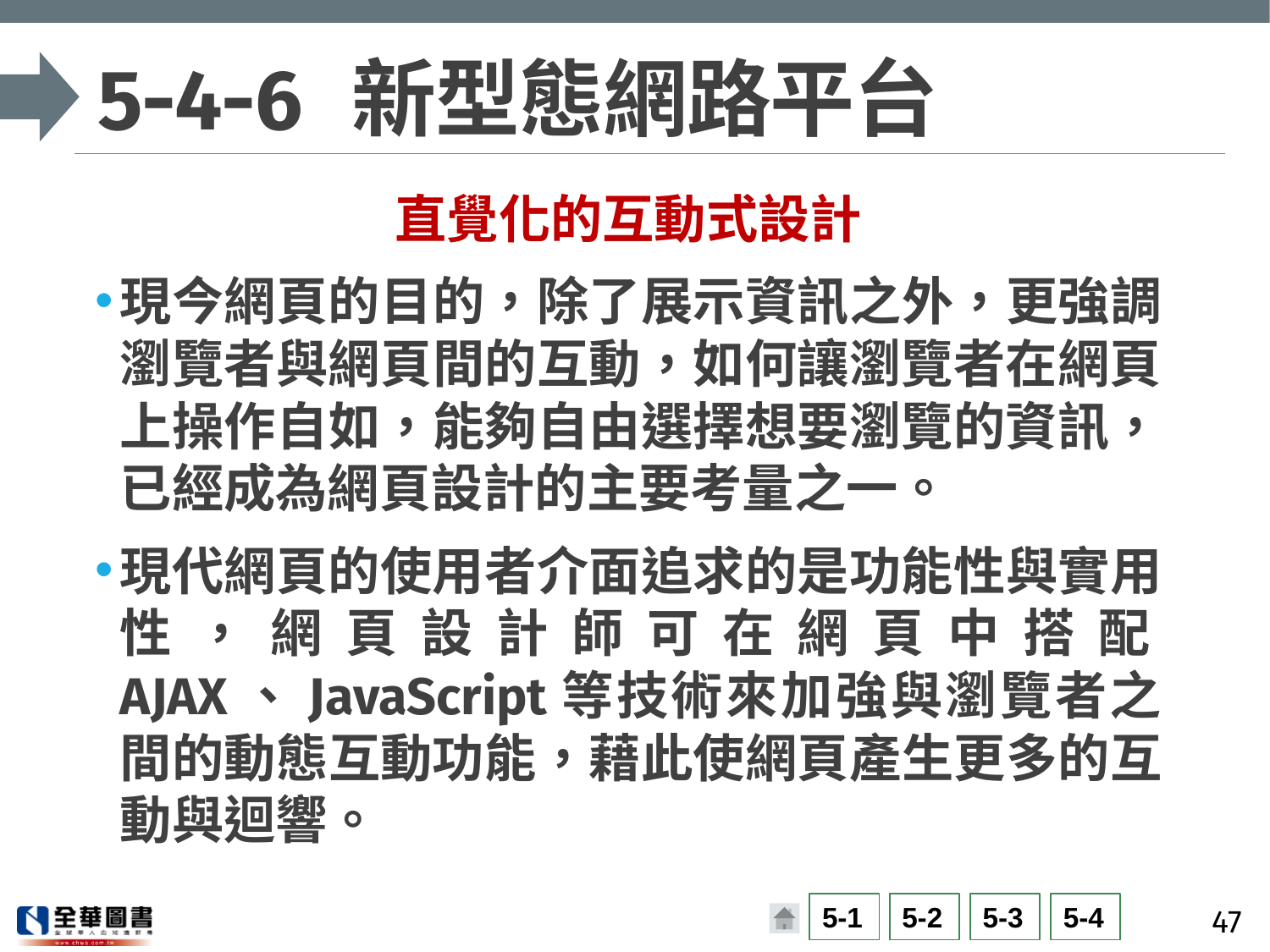

# 5-4-6	新型態網路平台
直覺化的互動式設計
現今網頁的目的，除了展示資訊之外，更強調瀏覽者與網頁間的互動，如何讓瀏覽者在網頁上操作自如，能夠自由選擇想要瀏覽的資訊，已經成為網頁設計的主要考量之一。
現代網頁的使用者介面追求的是功能性與實用性，網頁設計師可在網頁中搭配AJAX、JavaScript等技術來加強與瀏覽者之間的動態互動功能，藉此使網頁產生更多的互動與迴響。
47